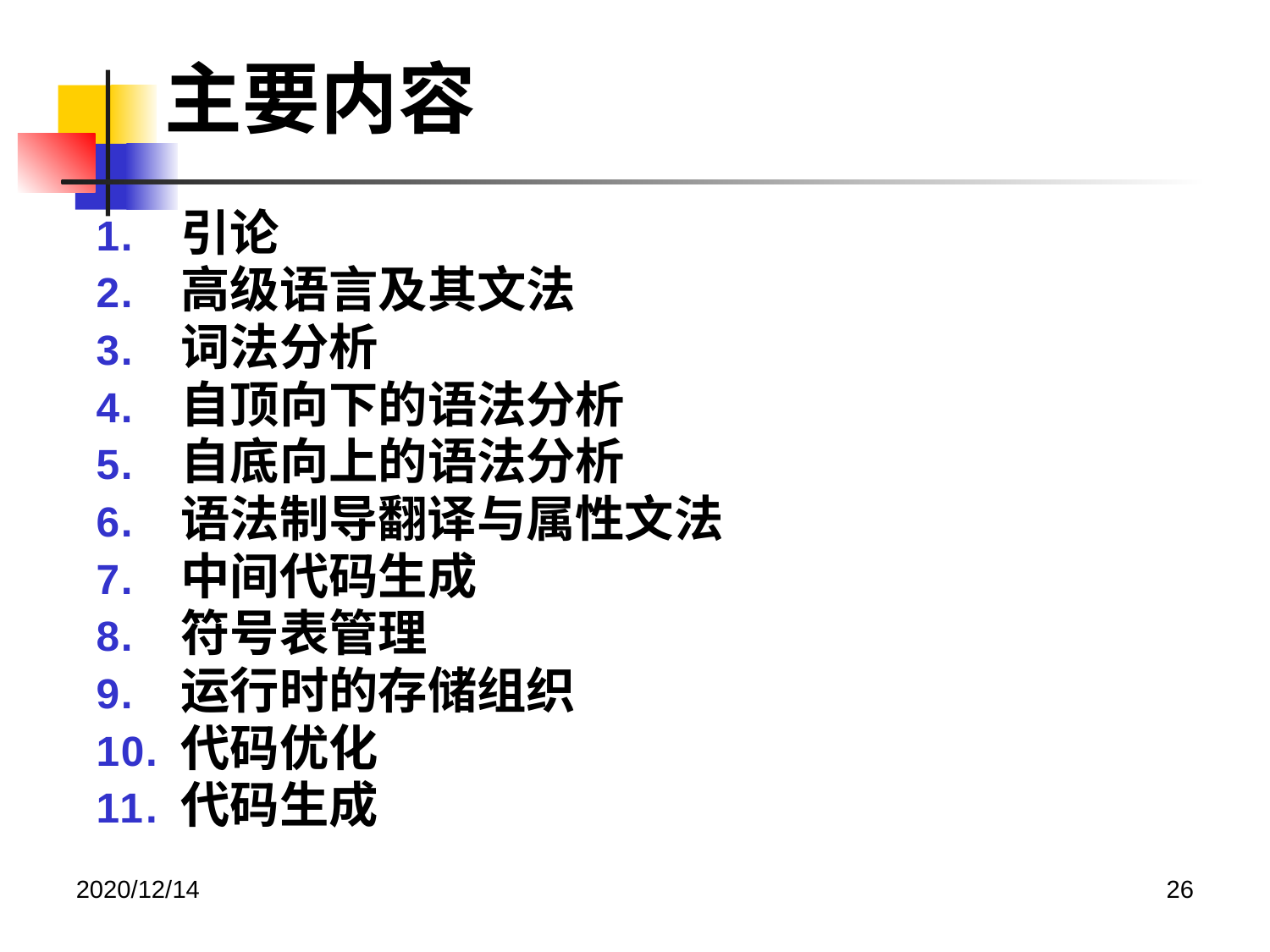

主要内容
引论
高级语言及其文法
词法分析
自顶向下的语法分析
自底向上的语法分析
语法制导翻译与属性文法
中间代码生成
符号表管理
运行时的存储组织
代码优化
代码生成
2020/12/14
26